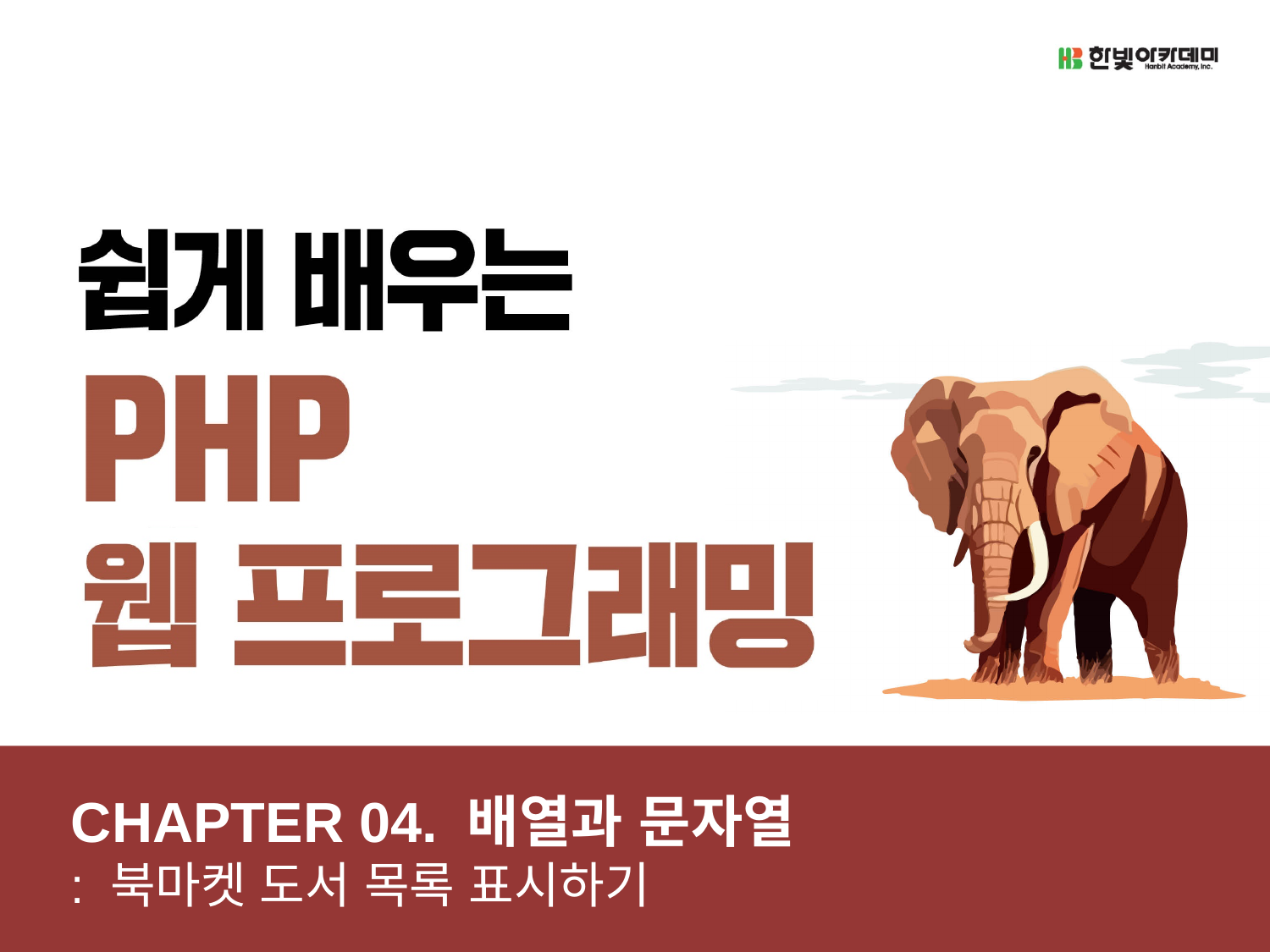

CHAPTER 04. 배열과 문자열
: 북마켓 도서 목록 표시하기